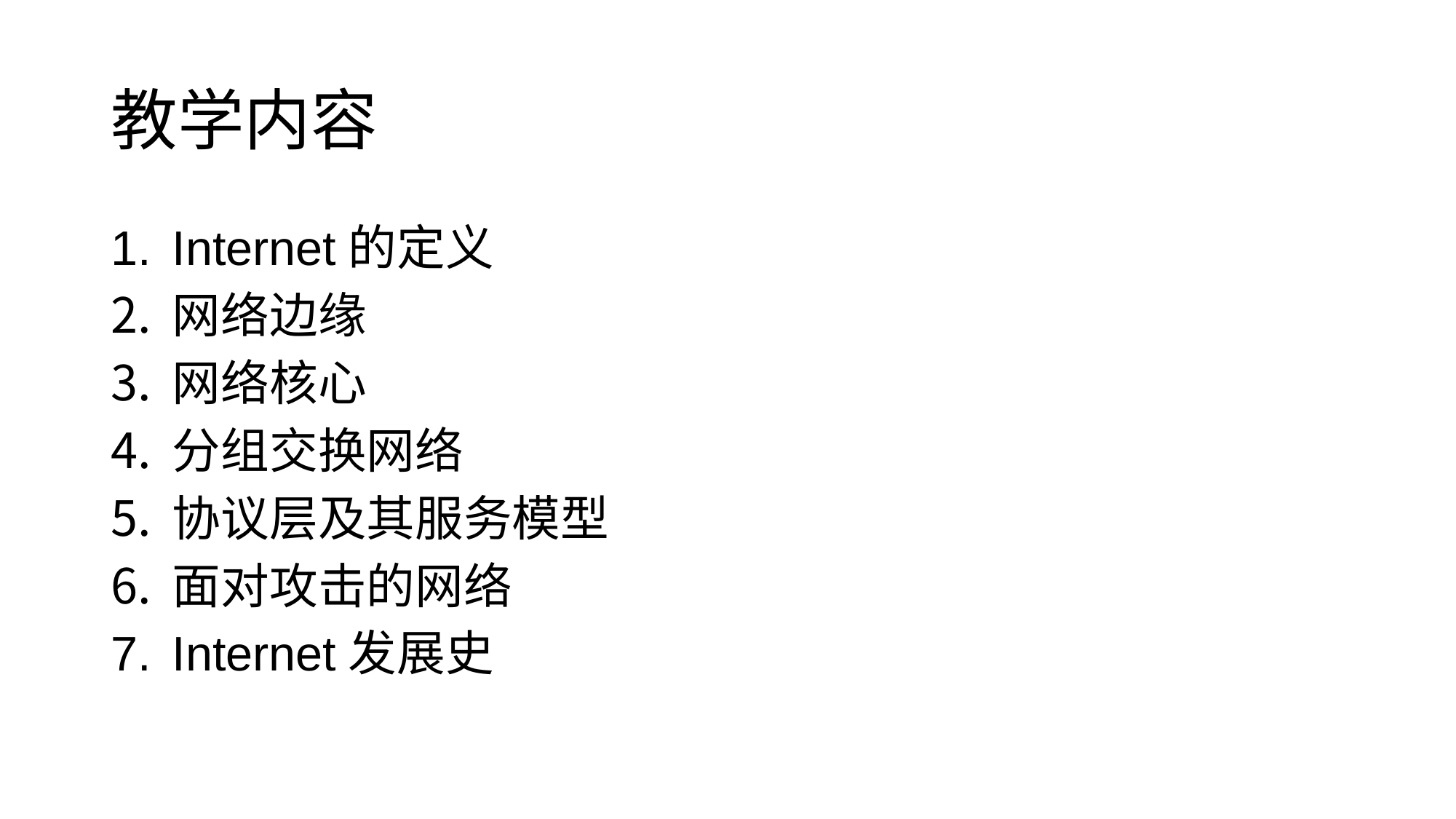

# 教学内容
Internet的定义
网络边缘
网络核心
分组交换网络
协议层及其服务模型
面对攻击的网络
Internet发展史